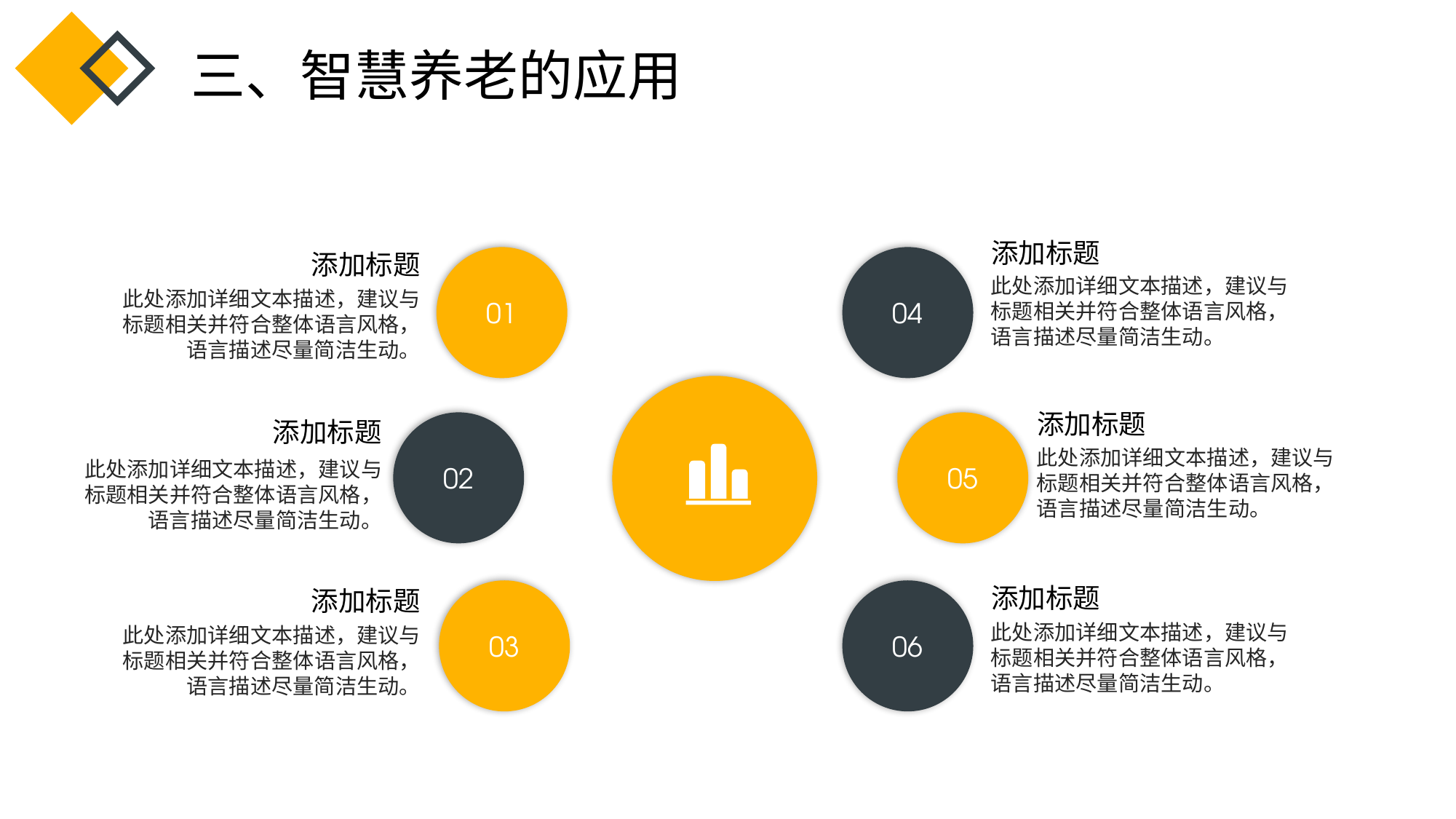

三、智慧养老的应用

添加标题
此处添加详细文本描述，建议与标题相关并符合整体语言风格，语言描述尽量简洁生动。
01
04
添加标题
此处添加详细文本描述，建议与标题相关并符合整体语言风格，语言描述尽量简洁生动。

添加标题
此处添加详细文本描述，建议与标题相关并符合整体语言风格，语言描述尽量简洁生动。
02
05
添加标题
此处添加详细文本描述，建议与标题相关并符合整体语言风格，语言描述尽量简洁生动。
03
06
添加标题
此处添加详细文本描述，建议与标题相关并符合整体语言风格，语言描述尽量简洁生动。
添加标题
此处添加详细文本描述，建议与标题相关并符合整体语言风格，语言描述尽量简洁生动。